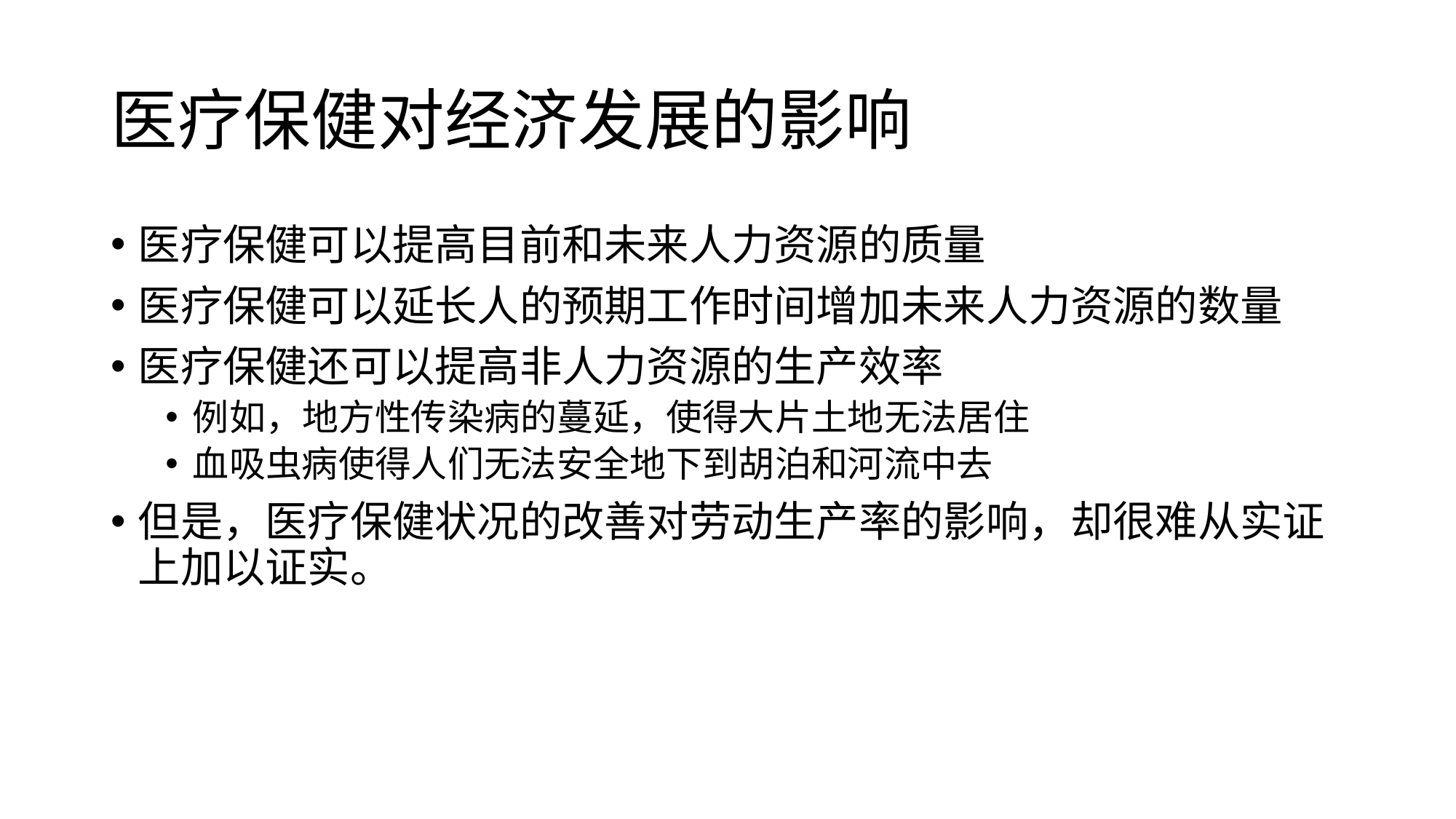

# 医疗保健对经济发展的影响
医疗保健可以提高目前和未来人力资源的质量
医疗保健可以延长人的预期工作时间增加未来人力资源的数量
医疗保健还可以提高非人力资源的生产效率
例如，地方性传染病的蔓延，使得大片土地无法居住
血吸虫病使得人们无法安全地下到胡泊和河流中去
但是，医疗保健状况的改善对劳动生产率的影响，却很难从实证上加以证实。